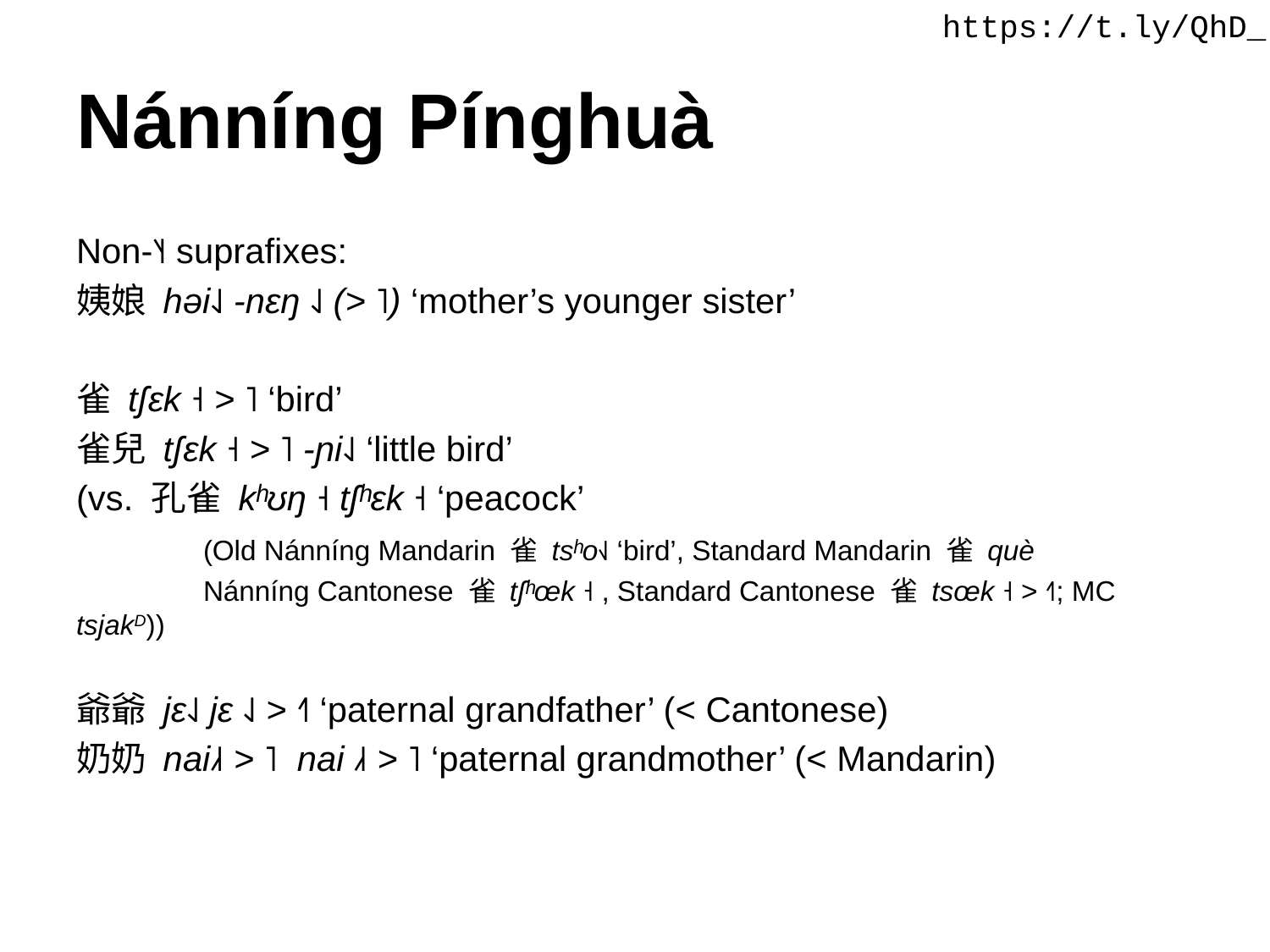

https://t.ly/QhD_
# Nánníng Pínghuà
Non-˥˧ suprafixes:
姨娘 həi˨˩ -nɛŋ ˨˩ (> ˥) ‘mother’s younger sister’

雀 tʃɛk ˧ > ˥ ‘bird’
雀兒 tʃɛk ˧ > ˥ -ɲi˨˩ ‘little bird’
(vs. 孔雀 kʰʊŋ ˧ tʃʰɛk ˧ ‘peacock’
	(Old Nánníng Mandarin 雀 tsʰo˧˩ ‘bird’, Standard Mandarin 雀 què
	Nánníng Cantonese 雀 tʃʰœk ˧ , Standard Cantonese 雀 tsœk ˧ > ˧˥; MC tsjakD))

爺爺 jɛ˨˩ jɛ ˨˩ > ˧˥ ‘paternal grandfather’ (< Cantonese)
奶奶 nai˩˧ > ˥  nai ˩˧ > ˥ ‘paternal grandmother’ (< Mandarin)